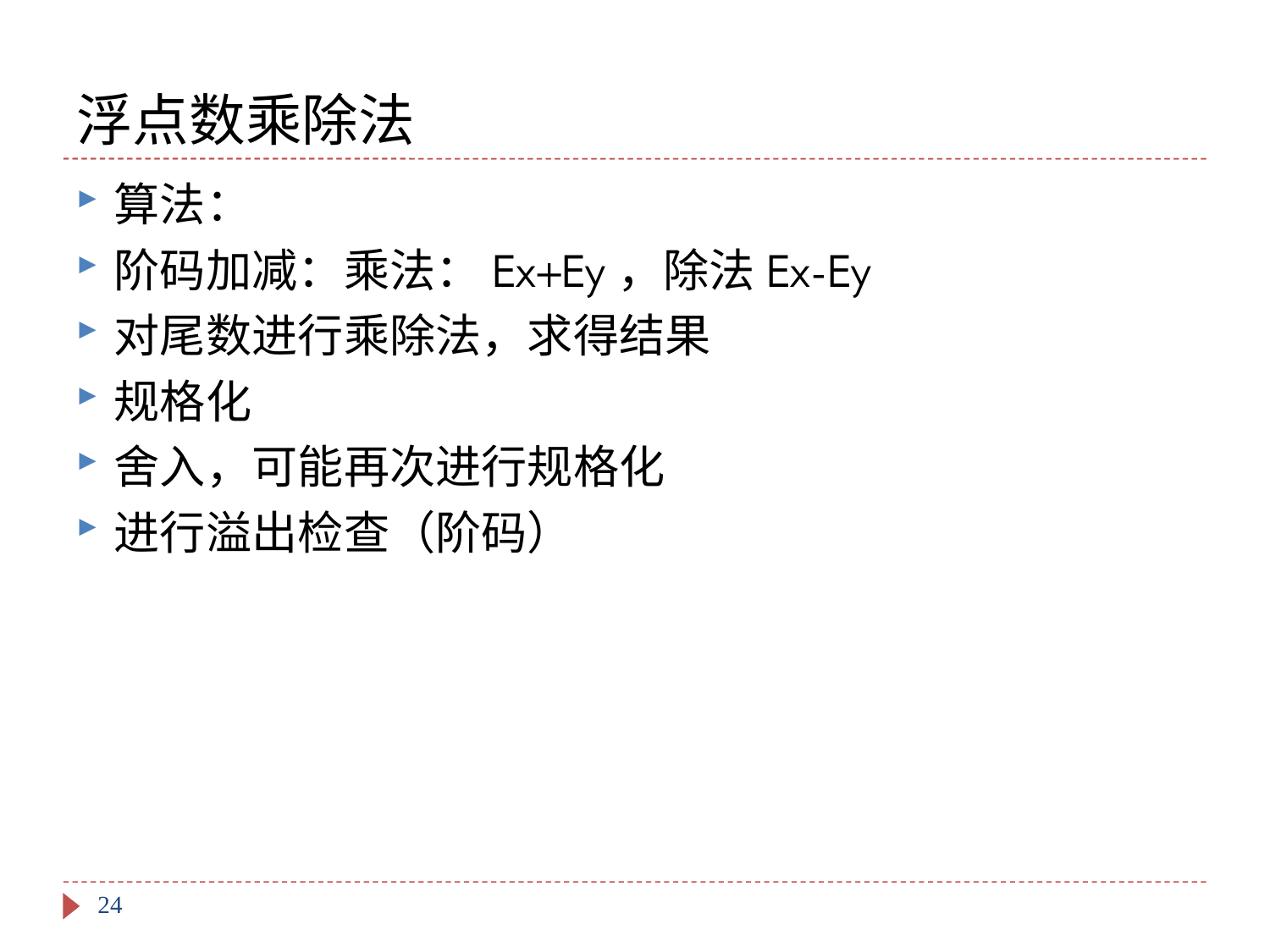

# 浮点数乘除法
算法：
阶码加减：乘法：Ex+Ey，除法Ex-Ey
对尾数进行乘除法，求得结果
规格化
舍入，可能再次进行规格化
进行溢出检查（阶码）
24